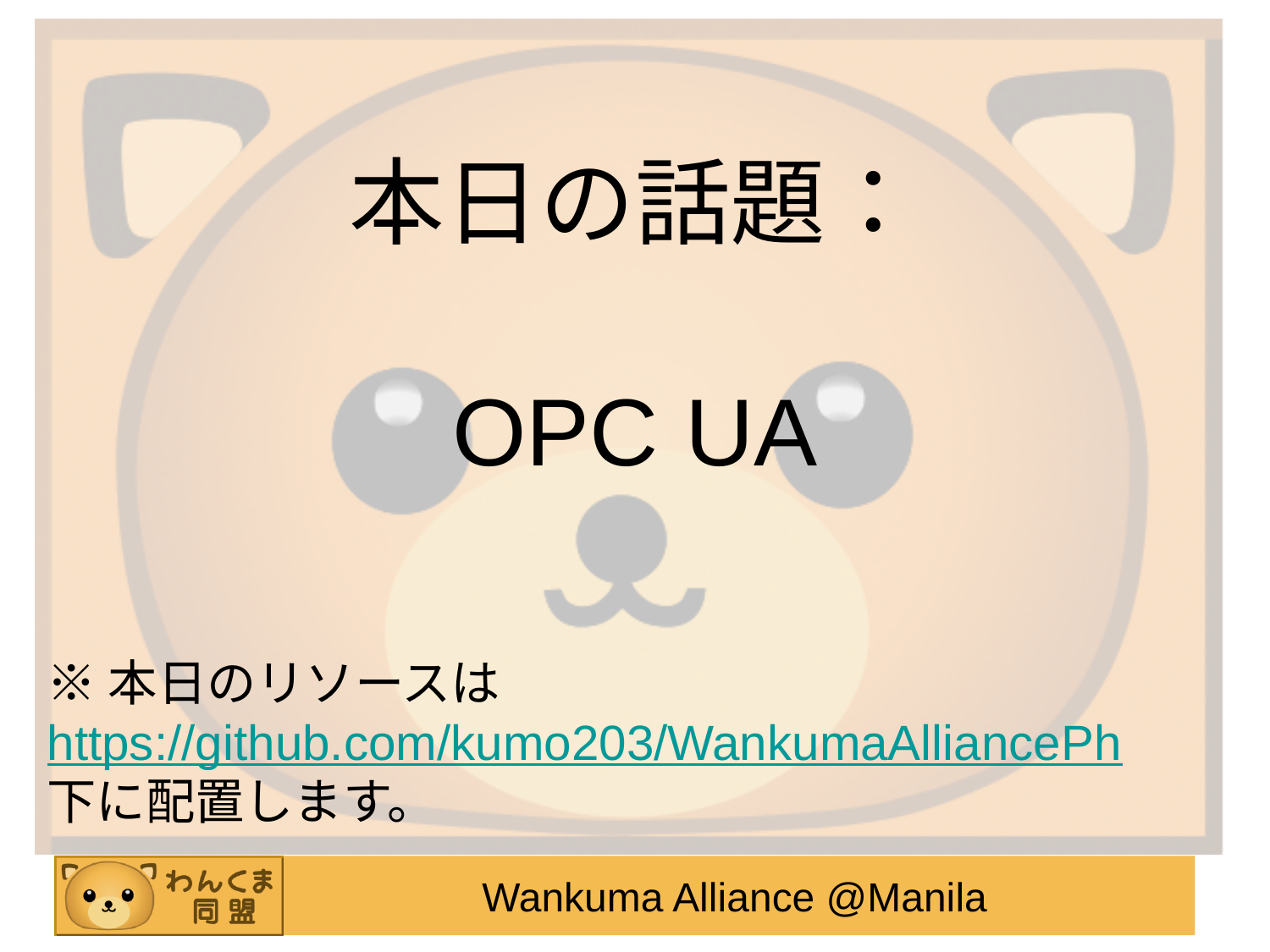

# 本日の話題： OPC UA
※本日のリソースは 　https://github.com/kumo203/WankumaAlliancePh
下に配置します。